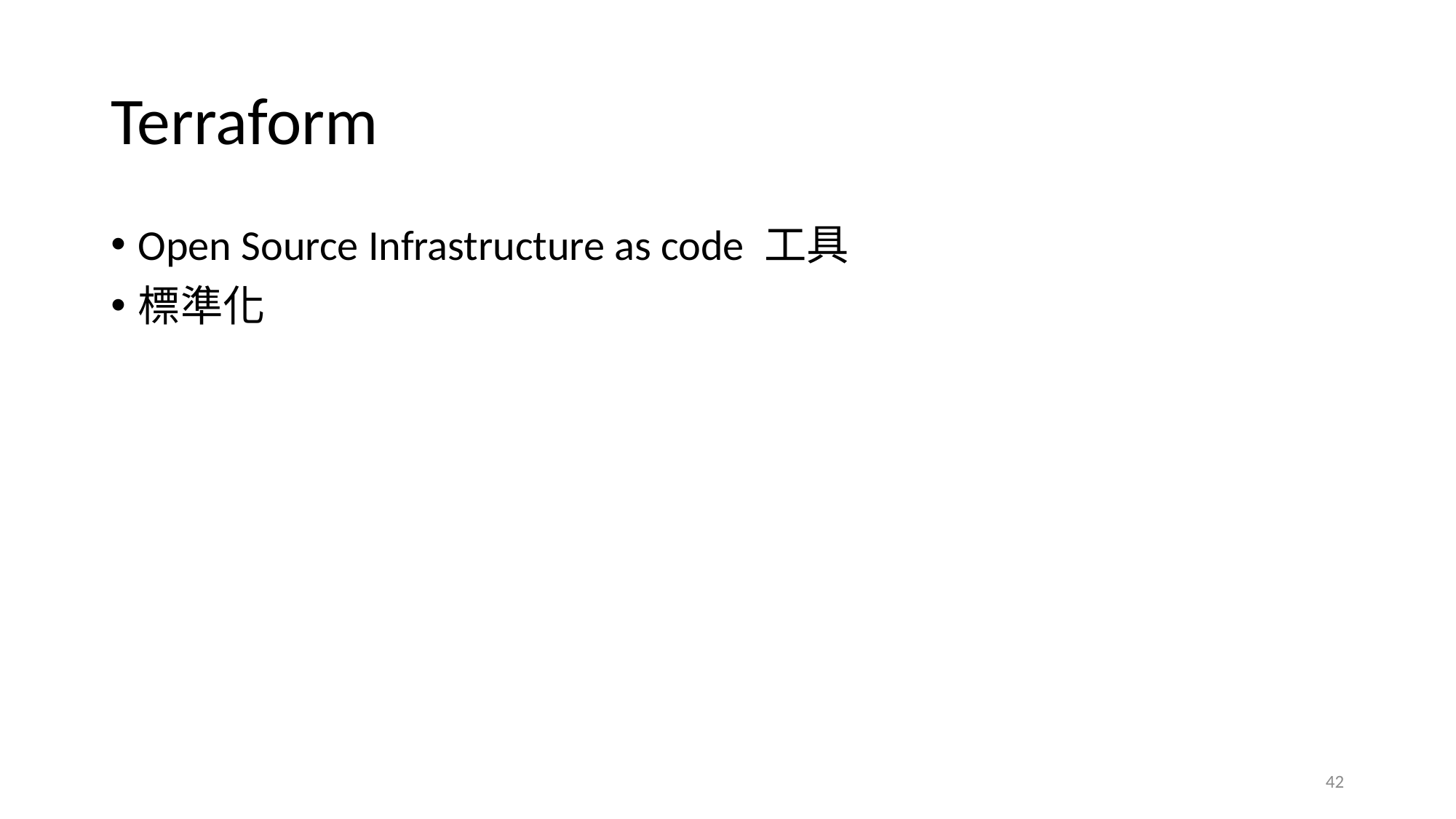

# Terraform
Open Source Infrastructure as code 工具
標準化
42